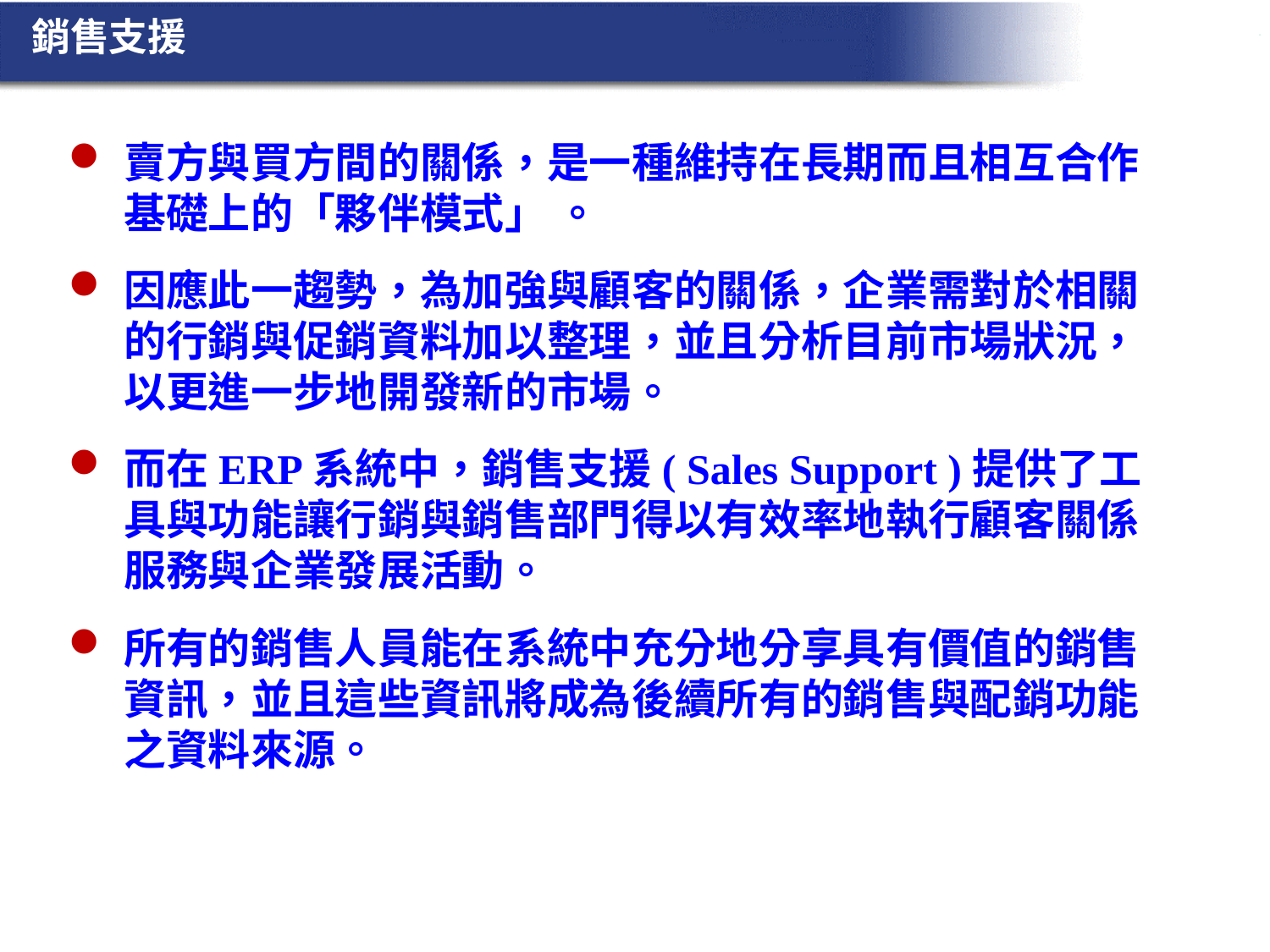

銷售支援
賣方與買方間的關係，是一種維持在長期而且相互合作基礎上的「夥伴模式」 。
因應此一趨勢，為加強與顧客的關係，企業需對於相關的行銷與促銷資料加以整理，並且分析目前市場狀況，以更進一步地開發新的市場。
而在ERP系統中，銷售支援( Sales Support )提供了工具與功能讓行銷與銷售部門得以有效率地執行顧客關係服務與企業發展活動。
所有的銷售人員能在系統中充分地分享具有價值的銷售資訊，並且這些資訊將成為後續所有的銷售與配銷功能之資料來源。